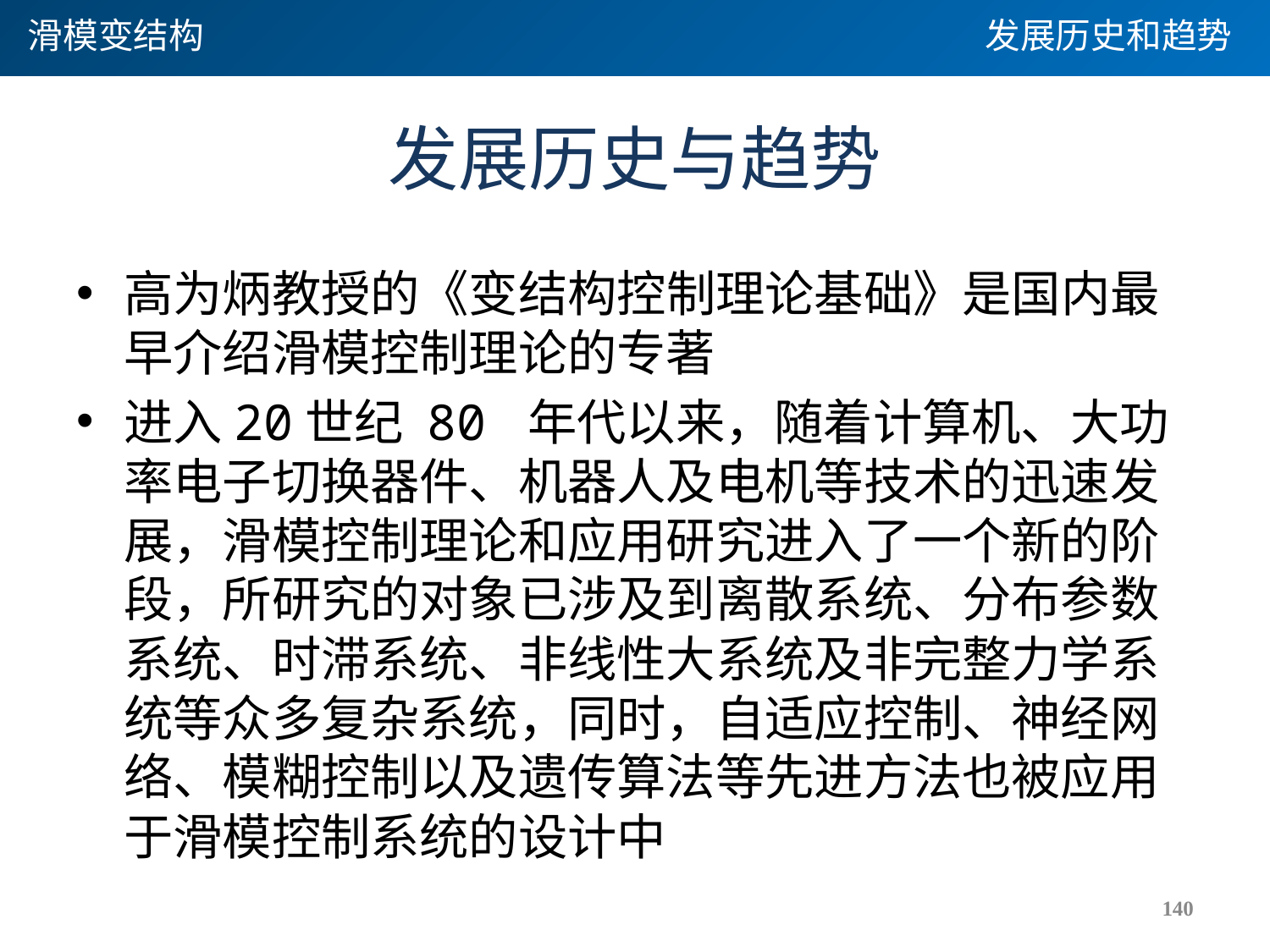

滑模变结构
发展历史和趋势
# 发展历史与趋势
高为炳教授的《变结构控制理论基础》是国内最早介绍滑模控制理论的专著
进入20世纪 80 年代以来，随着计算机、大功率电子切换器件、机器人及电机等技术的迅速发展，滑模控制理论和应用研究进入了一个新的阶段，所研究的对象已涉及到离散系统、分布参数系统、时滞系统、非线性大系统及非完整力学系统等众多复杂系统，同时，自适应控制、神经网络、模糊控制以及遗传算法等先进方法也被应用于滑模控制系统的设计中
140